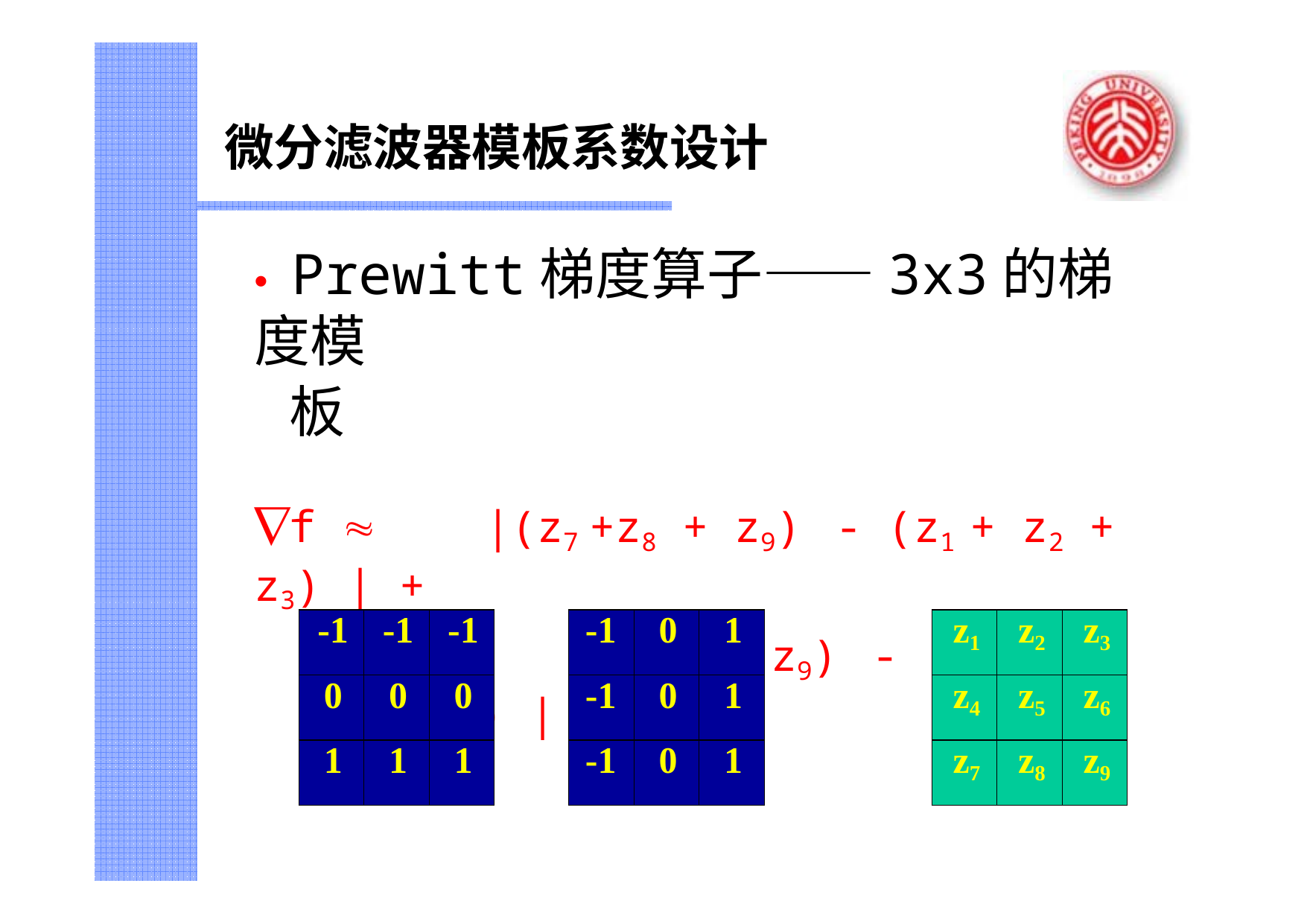

# 微分滤波器模板系数设计
• Prewitt梯度算子——3x3的梯度模
板

∇f ≈	|(z7	+z8 + z9) - (z1 + z2 + z3) | +
|(z3	+z6 + z9) - (z1 + z4 + z7) |
| -1 | -1 | -1 |
| --- | --- | --- |
| 0 | 0 | 0 |
| 1 | 1 | 1 |
| -1 | 0 | 1 |
| --- | --- | --- |
| -1 | 0 | 1 |
| -1 | 0 | 1 |
| z1 | z2 | z3 |
| --- | --- | --- |
| z4 | z5 | z6 |
| z7 | z8 | z9 |